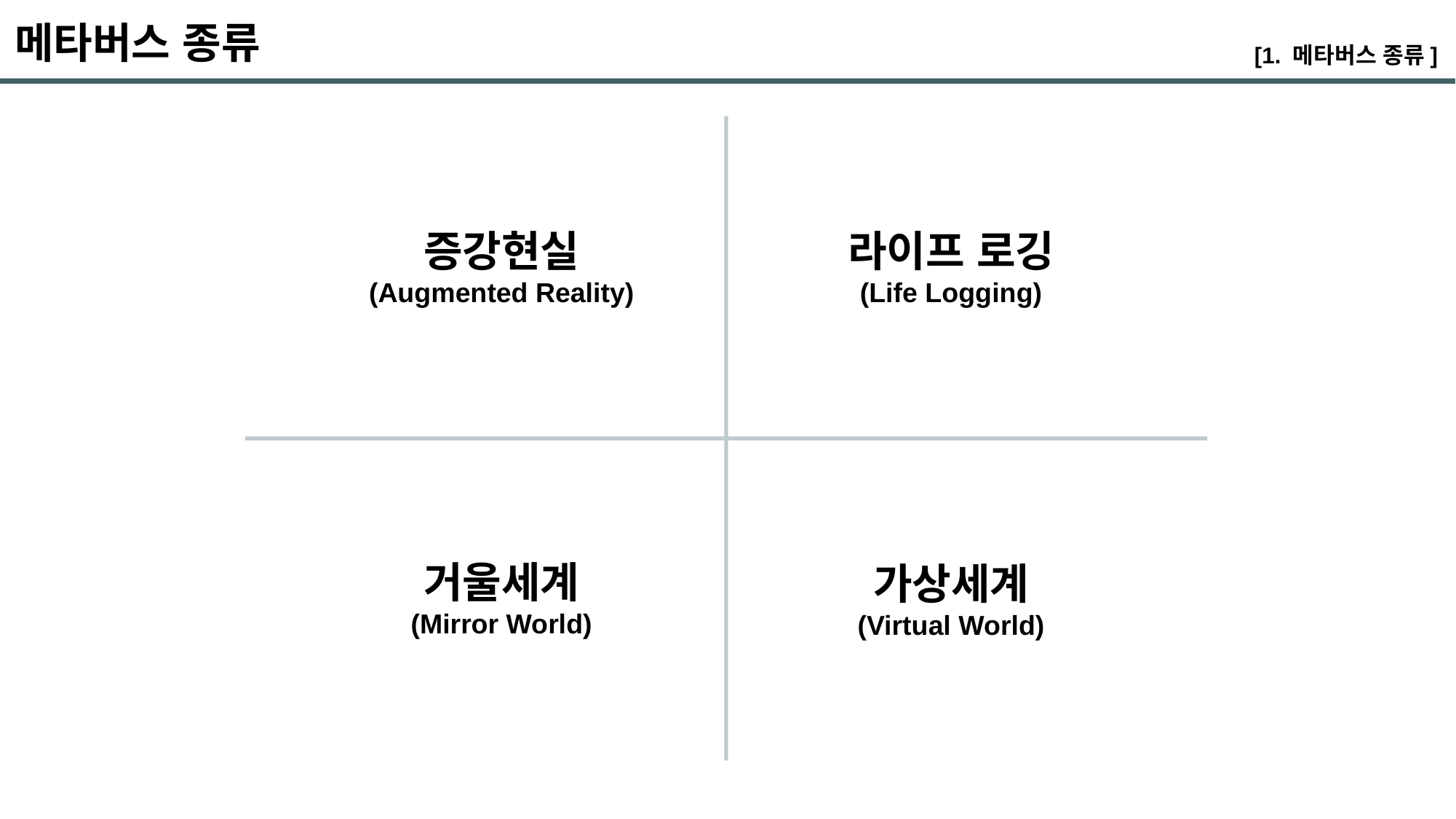

메타버스 종류
[1. 메타버스 종류]

라이프 로깅
(Life Logging)
증강현실
(Augmented Reality)
거울세계
(Mirror World)
가상세계
(Virtual World)